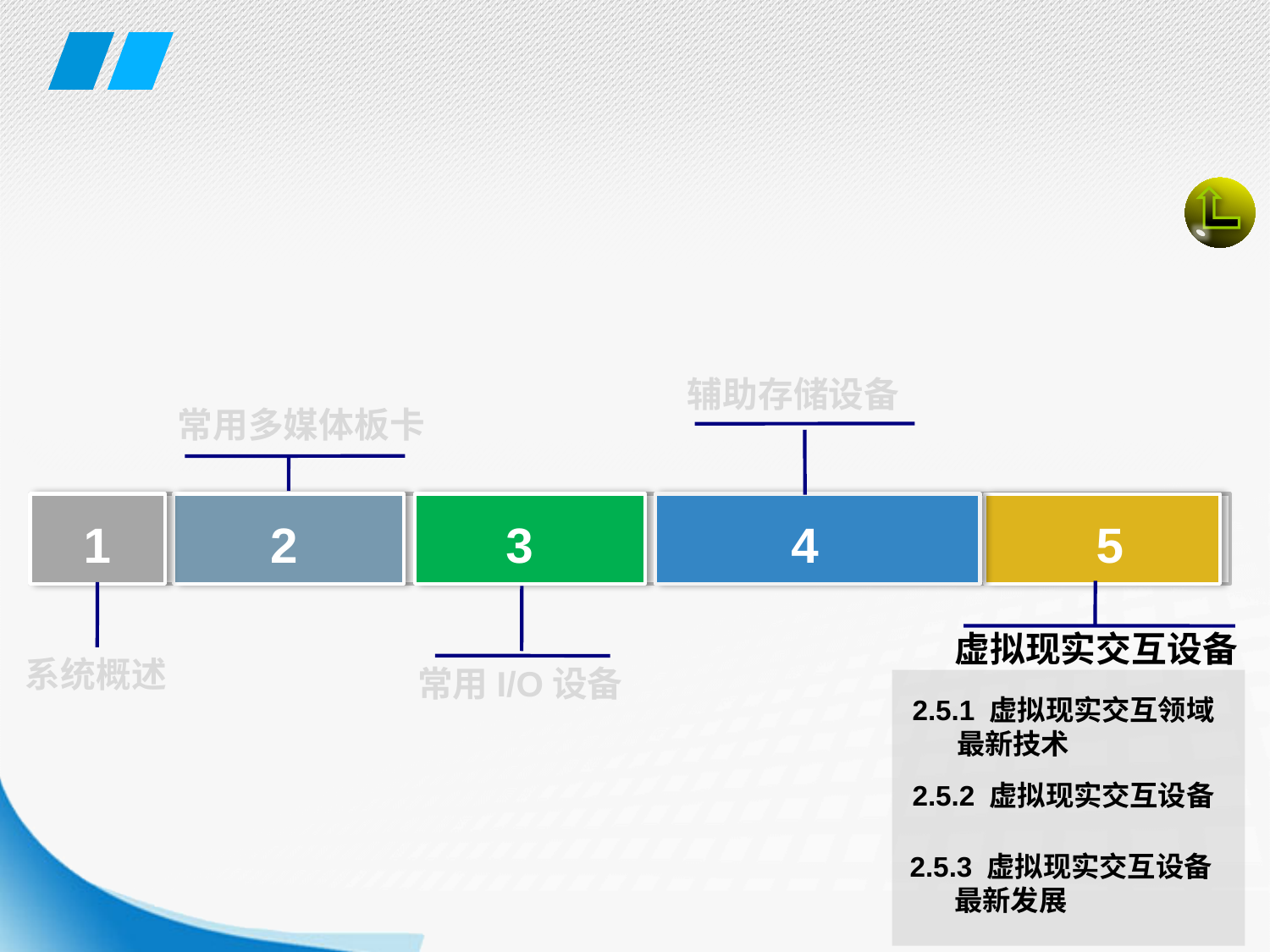

辅助存储设备
常用多媒体板卡

1
2
3
4
5

虚拟现实交互设备

系统概述

常用I/O设备

2.5.1 虚拟现实交互领域
      最新技术
2.5.2 虚拟现实交互设备
2.5.3 虚拟现实交互设备
      最新发展